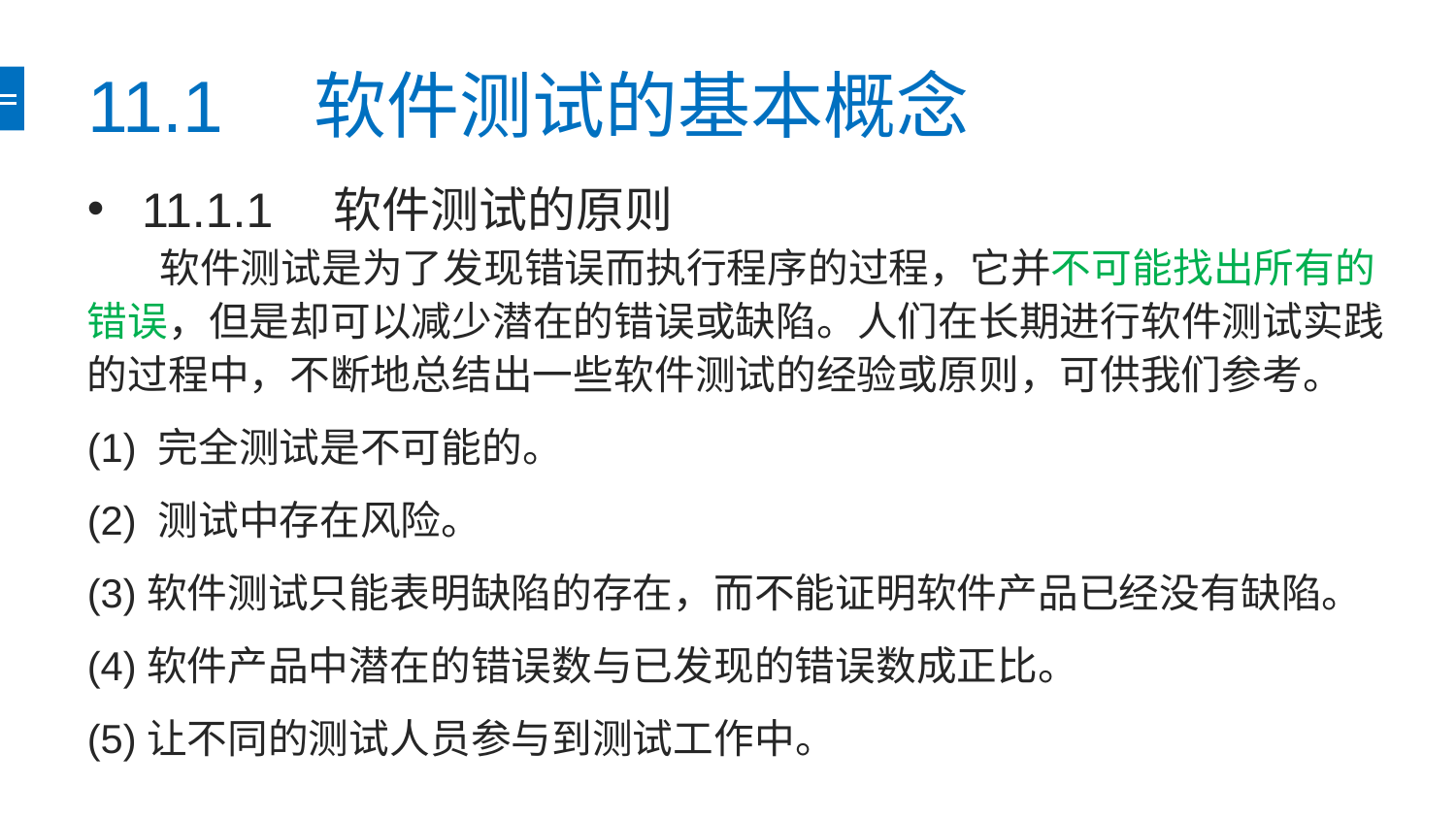

# 11.1　软件测试的基本概念
11.1.1　软件测试的原则
       软件测试是为了发现错误而执行程序的过程，它并不可能找出所有的错误，但是却可以减少潜在的错误或缺陷。人们在长期进行软件测试实践的过程中，不断地总结出一些软件测试的经验或原则，可供我们参考。
(1) 完全测试是不可能的。
(2) 测试中存在风险。
(3)软件测试只能表明缺陷的存在，而不能证明软件产品已经没有缺陷。
(4)软件产品中潜在的错误数与已发现的错误数成正比。
(5)让不同的测试人员参与到测试工作中。